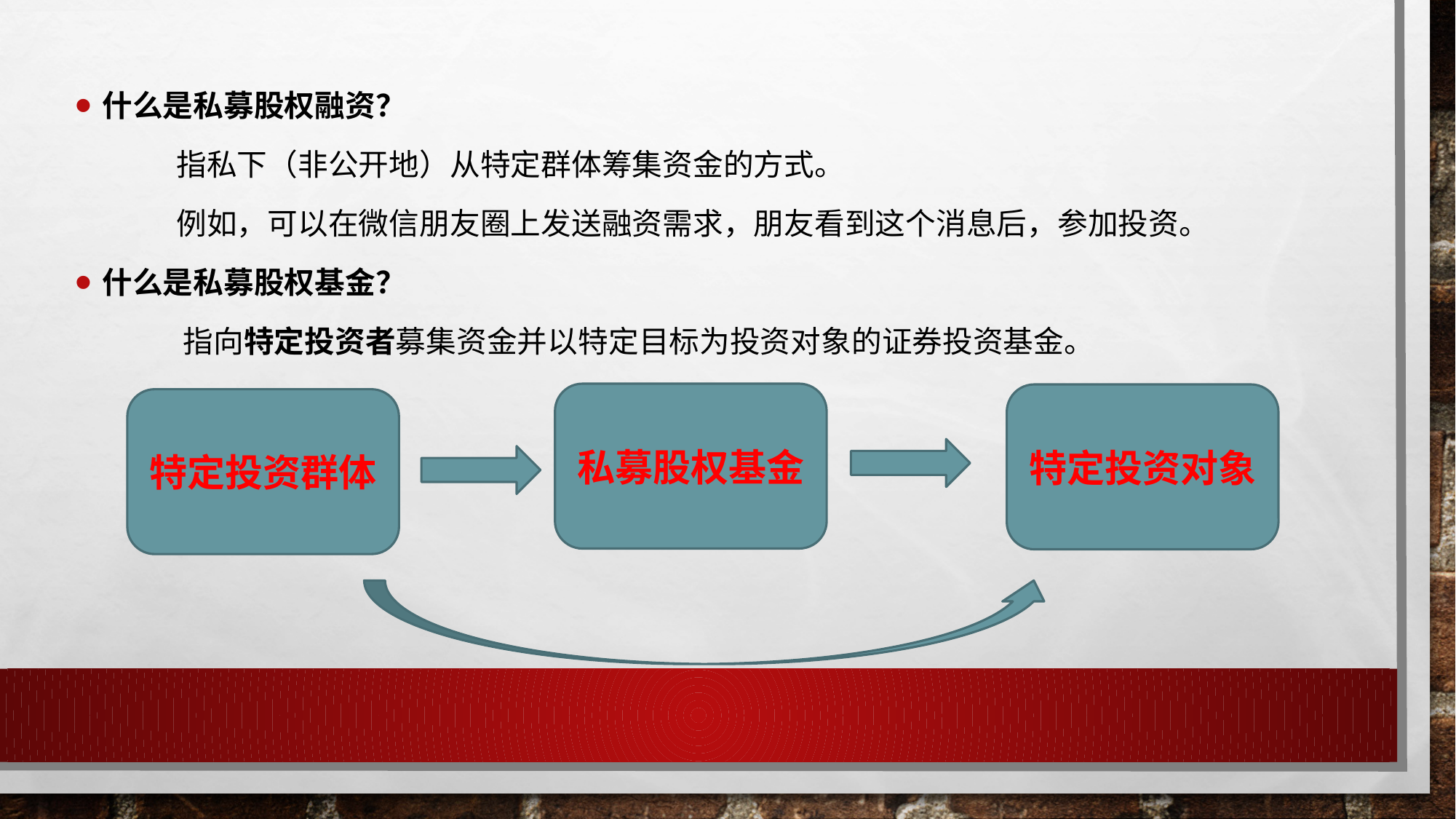

什么是私募股权融资？
              指私下（非公开地）从特定群体筹集资金的方式。
              例如，可以在微信朋友圈上发送融资需求，朋友看到这个消息后，参加投资。
什么是私募股权基金？
               指向特定投资者募集资金并以特定目标为投资对象的证券投资基金。
私募股权基金
特定投资对象
特定投资群体